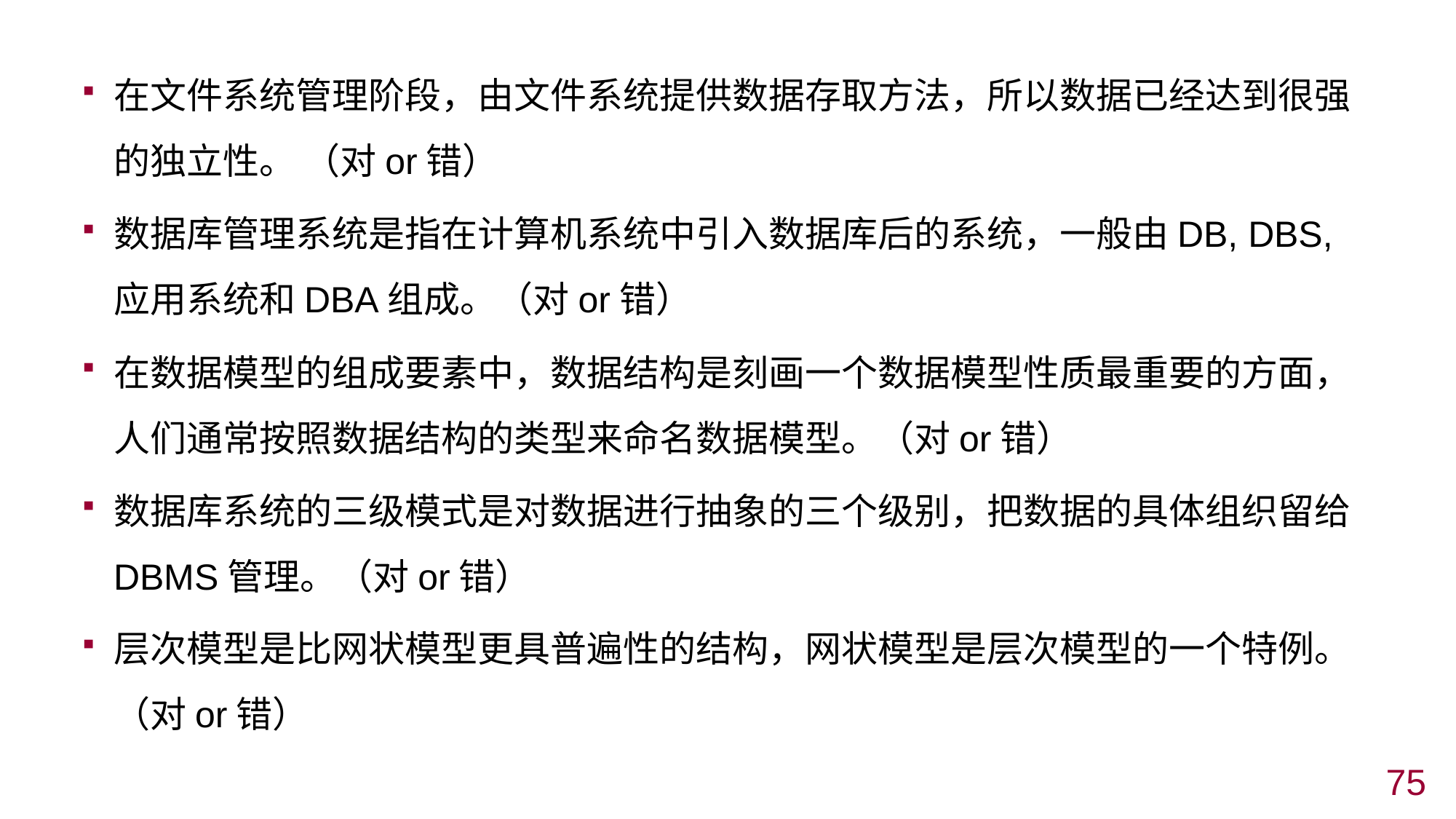

在文件系统管理阶段，由文件系统提供数据存取方法，所以数据已经达到很强的独立性。 （对or错）
数据库管理系统是指在计算机系统中引入数据库后的系统，一般由DB, DBS, 应用系统和DBA组成。（对or错）
在数据模型的组成要素中，数据结构是刻画一个数据模型性质最重要的方面，人们通常按照数据结构的类型来命名数据模型。（对or错）
数据库系统的三级模式是对数据进行抽象的三个级别，把数据的具体组织留给DBMS管理。（对or错）
层次模型是比网状模型更具普遍性的结构，网状模型是层次模型的一个特例。（对or错）
75